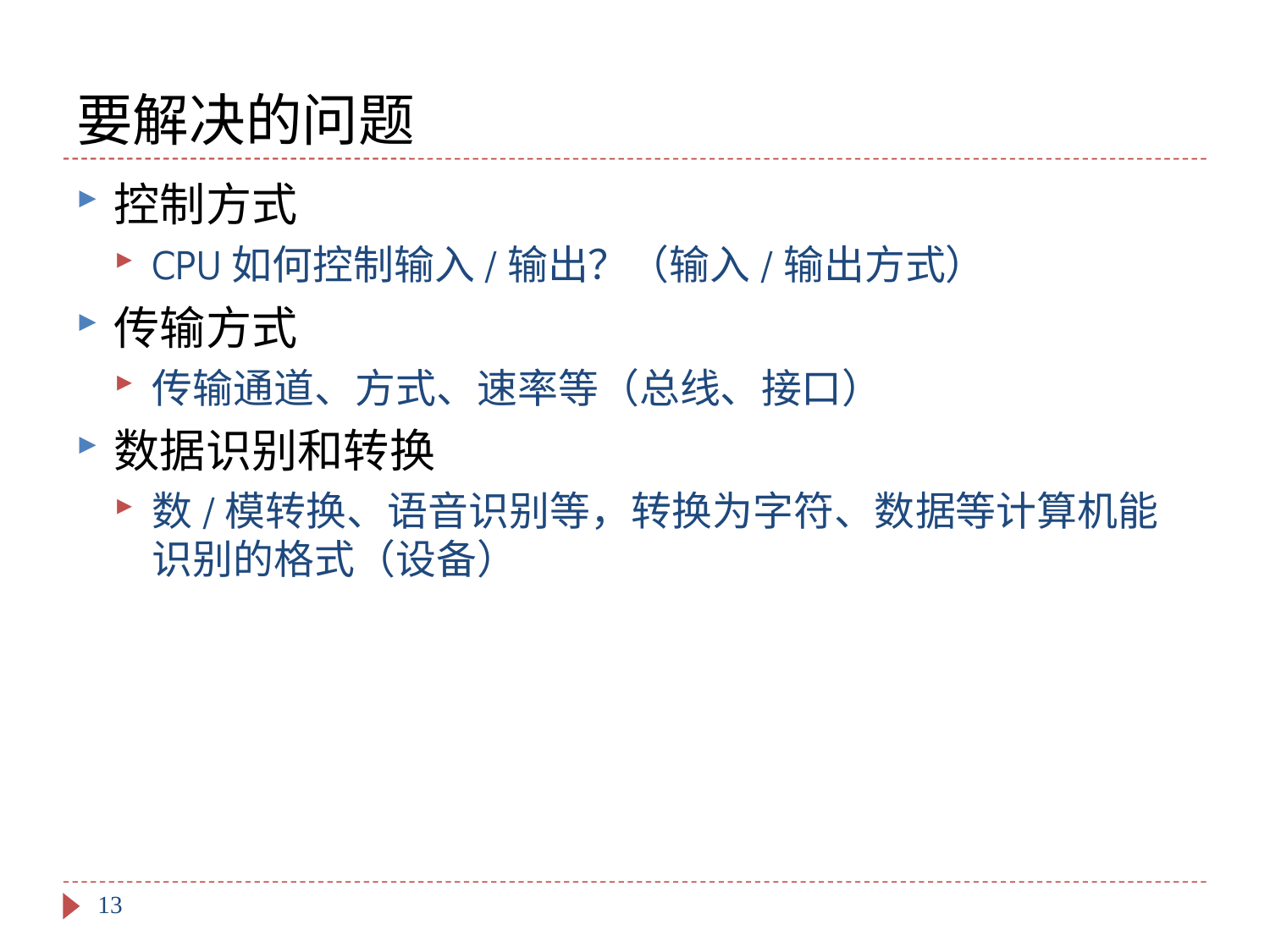

# 要解决的问题
控制方式
CPU如何控制输入/输出？（输入/输出方式）
传输方式
传输通道、方式、速率等（总线、接口）
数据识别和转换
数/模转换、语音识别等，转换为字符、数据等计算机能识别的格式（设备）

13